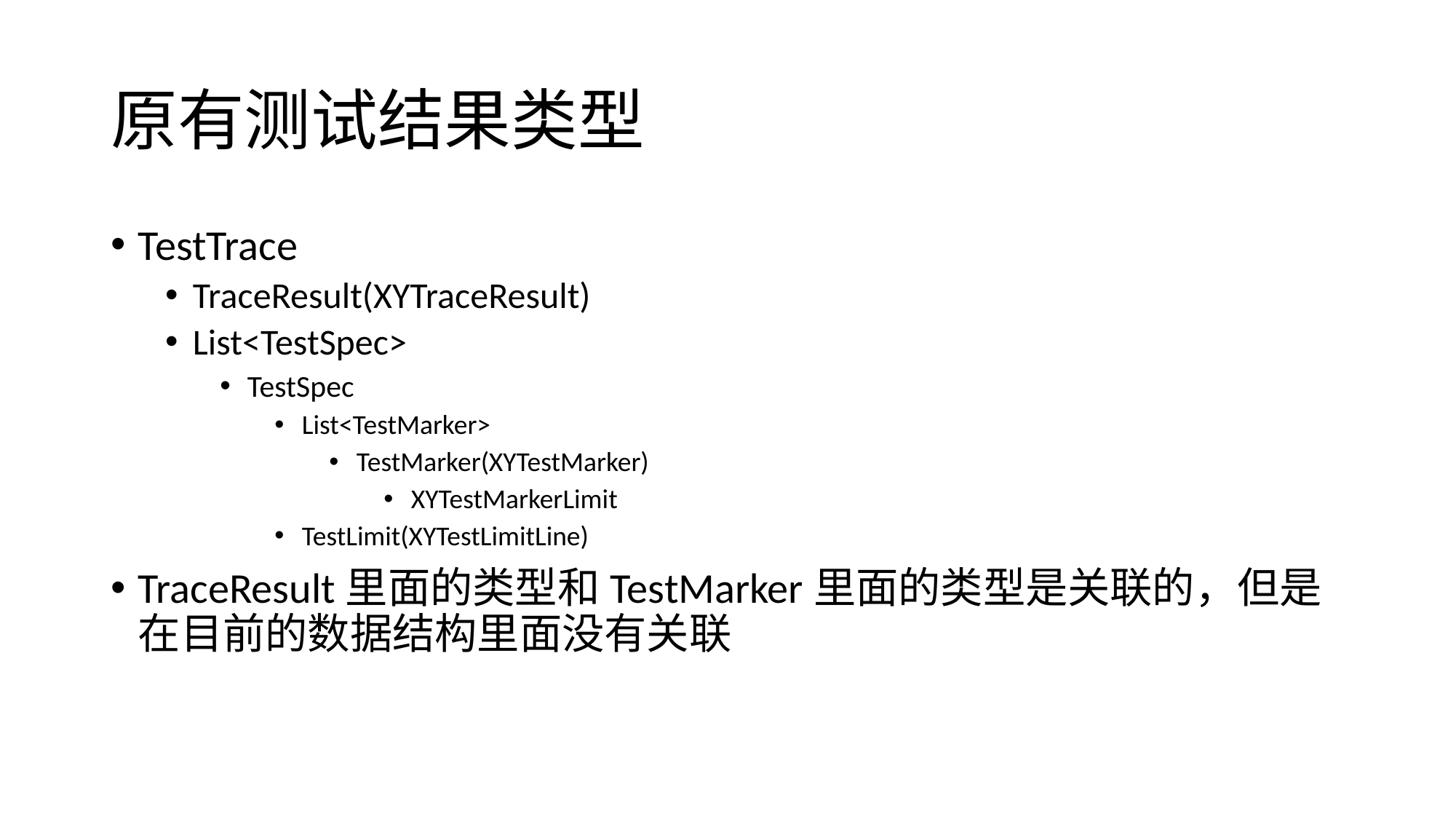

# 原有测试结果类型
TestTrace
TraceResult(XYTraceResult)
List<TestSpec>
TestSpec
List<TestMarker>
TestMarker(XYTestMarker)
XYTestMarkerLimit
TestLimit(XYTestLimitLine)
TraceResult里面的类型和TestMarker里面的类型是关联的，但是在目前的数据结构里面没有关联